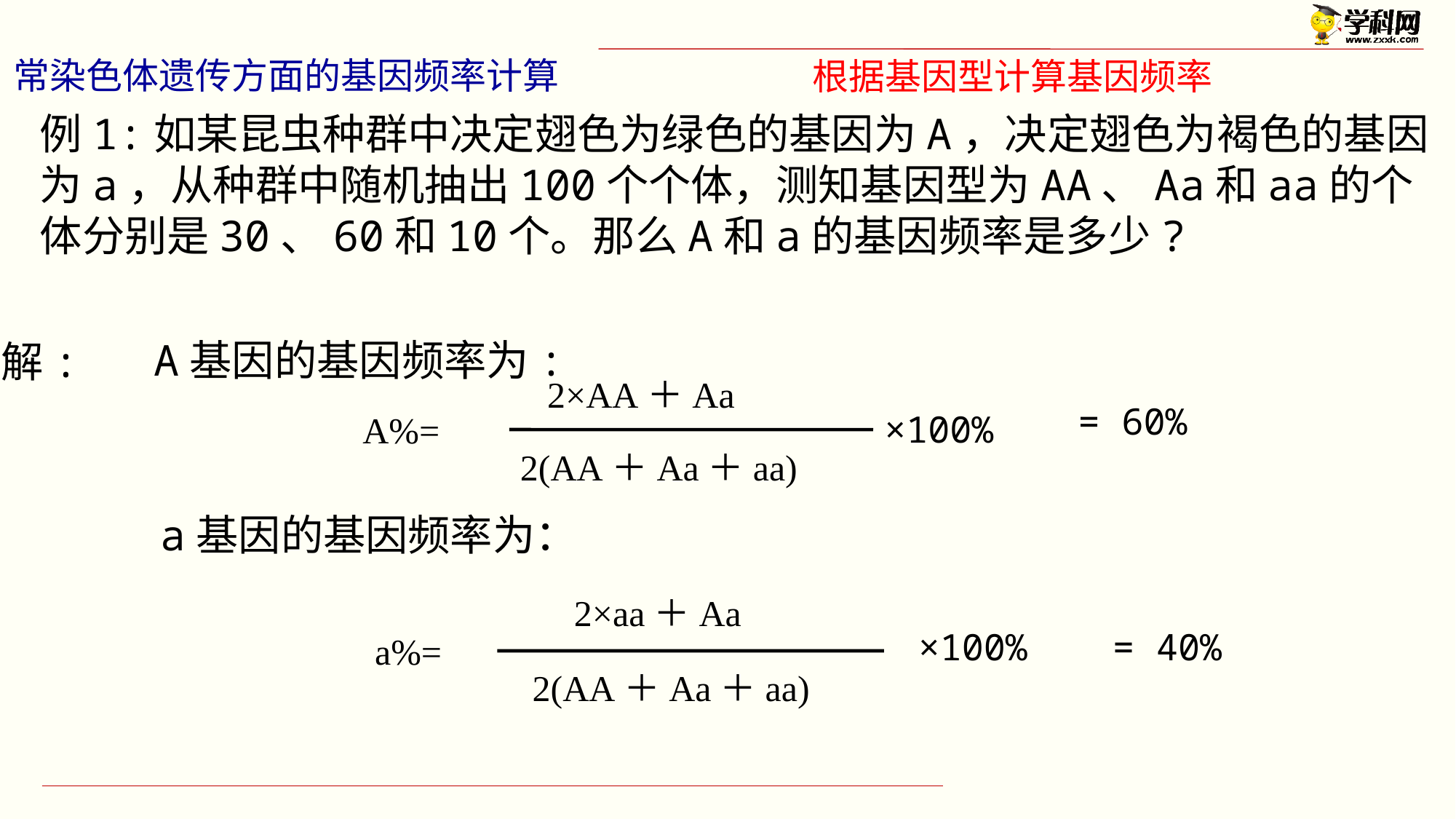

常染色体遗传方面的基因频率计算
 根据基因型计算基因频率
例1:如某昆虫种群中决定翅色为绿色的基因为A，决定翅色为褐色的基因为a，从种群中随机抽出100个个体，测知基因型为AA、Aa和aa的个体分别是30、60和10个。那么A和a的基因频率是多少?
A基因的基因频率为:
解:
2×AA＋Aa

2(AA＋Aa＋aa)
×100%
= 60%
A%=
a基因的基因频率为：
2×aa＋Aa

2(AA＋Aa＋aa)
×100%
= 40%
a%=